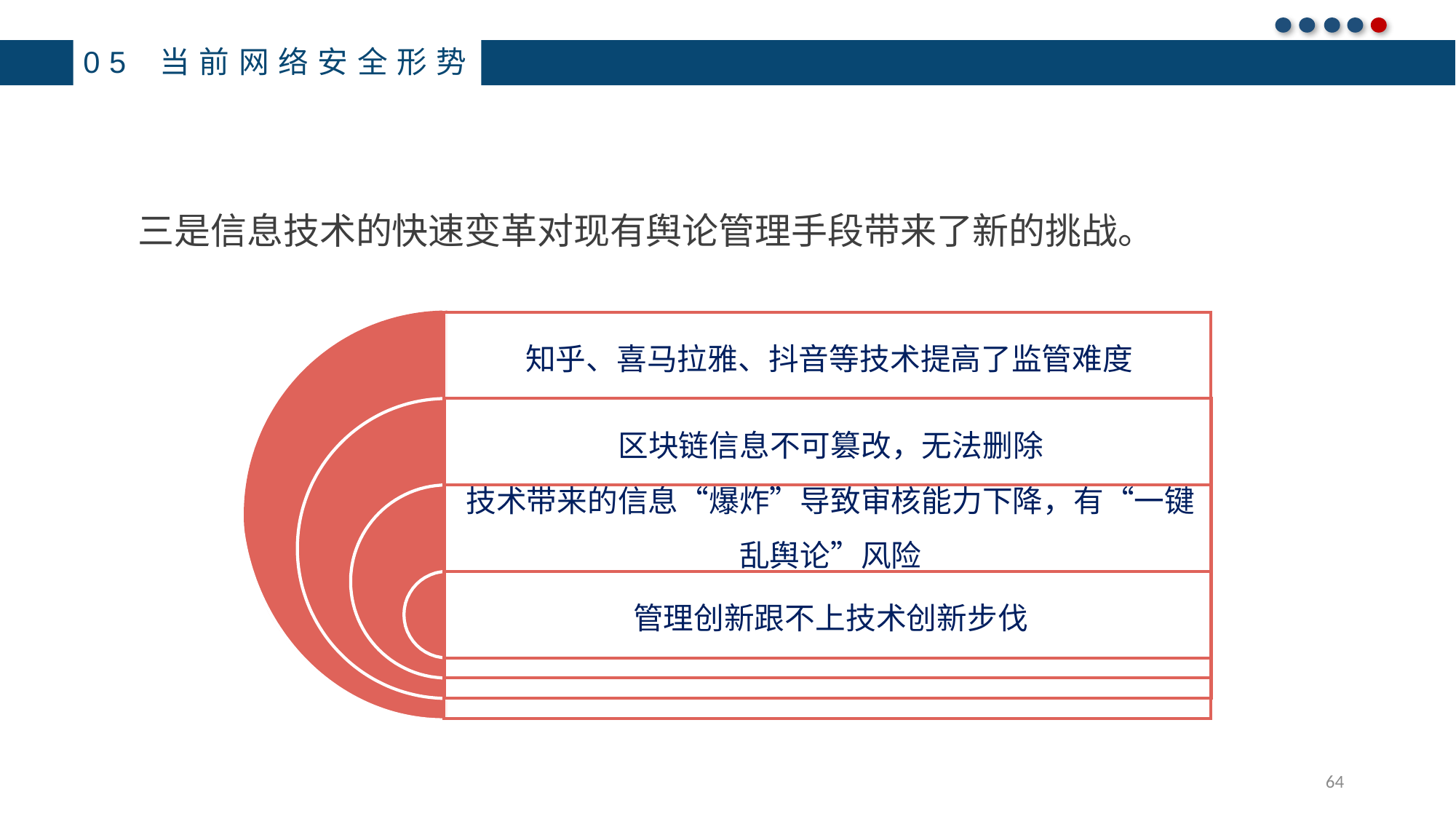

05 当前网络安全形势

三是信息技术的快速变革对现有舆论管理手段带来了新的挑战。

| 知乎、喜马拉雅、抖音等技术提高了监管难度 |
| --- |
| 区块链信息不可篡改，无法删除 |
| 技术带来的信息“爆炸”导致审核能力下降，有“一键 乱舆论”风险 |
| 管理创新跟不上技术创新步伐 |
|  |
|  |
|  |

64